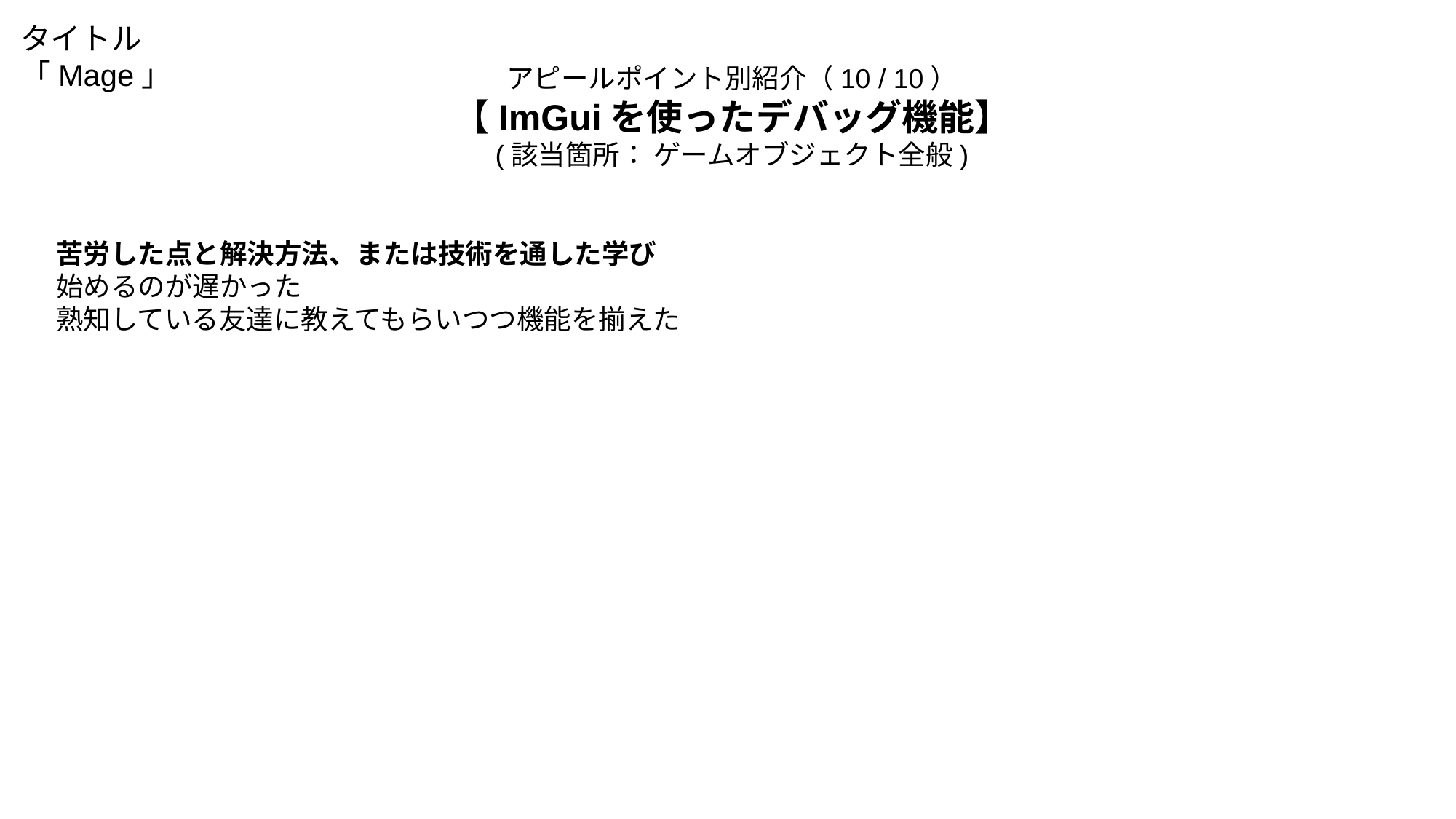

タイトル「Mage」
アピールポイント別紹介（10 / 10）
【ImGuiを使ったデバッグ機能】
(該当箇所： ゲームオブジェクト全般)
苦労した点と解決方法、または技術を通した学び
始めるのが遅かった
熟知している友達に教えてもらいつつ機能を揃えた